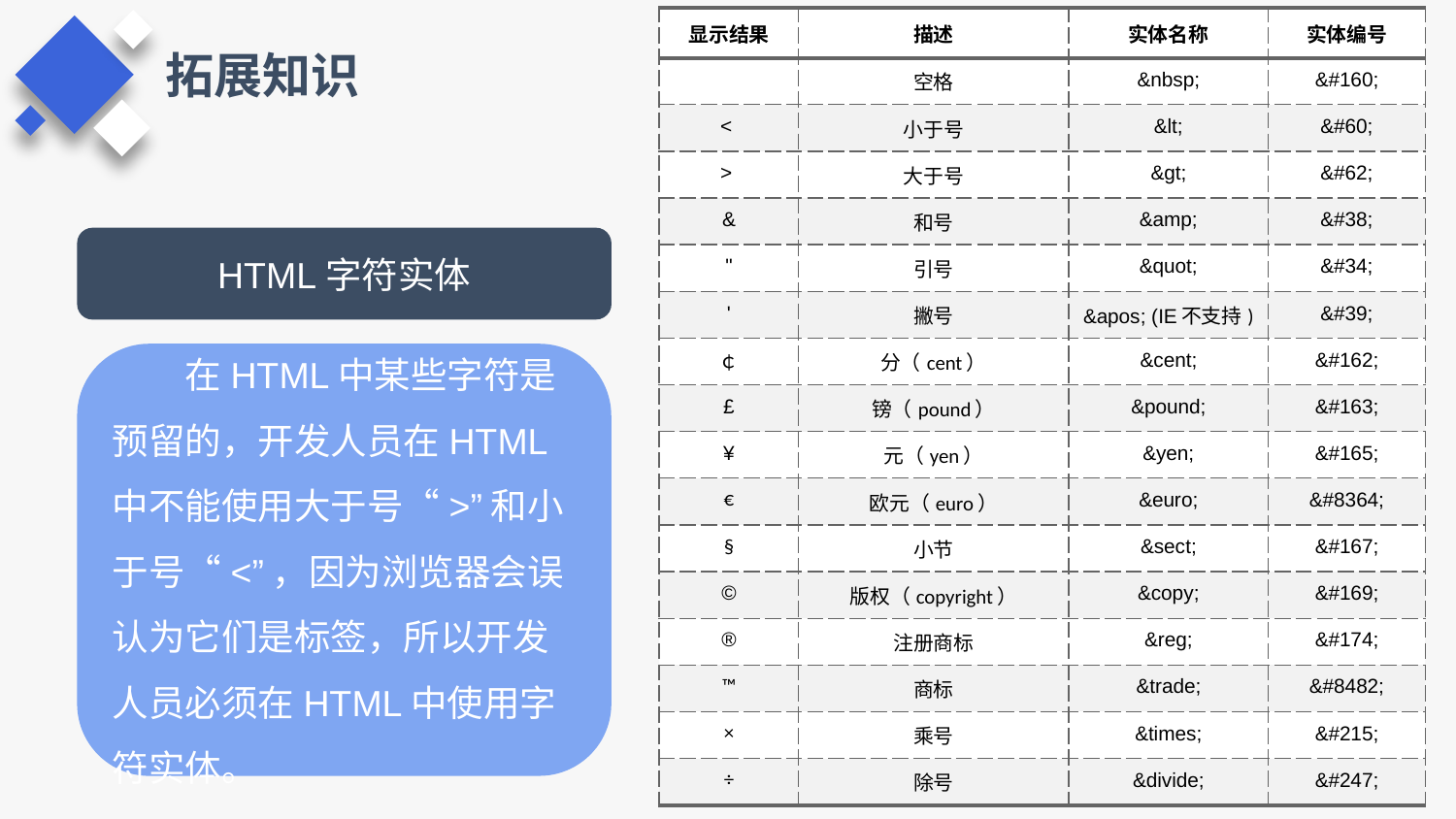

| 显示结果 | 描述 | 实体名称 | 实体编号 |
| --- | --- | --- | --- |
|  | 空格 | &nbsp; | &#160; |
| < | 小于号 | &lt; | &#60; |
| > | 大于号 | &gt; | &#62; |
| & | 和号 | &amp; | &#38; |
| " | 引号 | &quot; | &#34; |
| ' | 撇号 | &apos; (IE不支持) | &#39; |
| ￠ | 分（cent） | &cent; | &#162; |
| £ | 镑（pound） | &pound; | &#163; |
| ¥ | 元（yen） | &yen; | &#165; |
| € | 欧元（euro） | &euro; | &#8364; |
| § | 小节 | &sect; | &#167; |
| © | 版权（copyright） | &copy; | &#169; |
| ® | 注册商标 | &reg; | &#174; |
| ™ | 商标 | &trade; | &#8482; |
| × | 乘号 | &times; | &#215; |
| ÷ | 除号 | &divide; | &#247; |

拓展知识

HTML字符实体
在HTML中某些字符是预留的，开发人员在HTML中不能使用大于号“>”和小于号“<”，因为浏览器会误认为它们是标签，所以开发人员必须在HTML中使用字符实体。